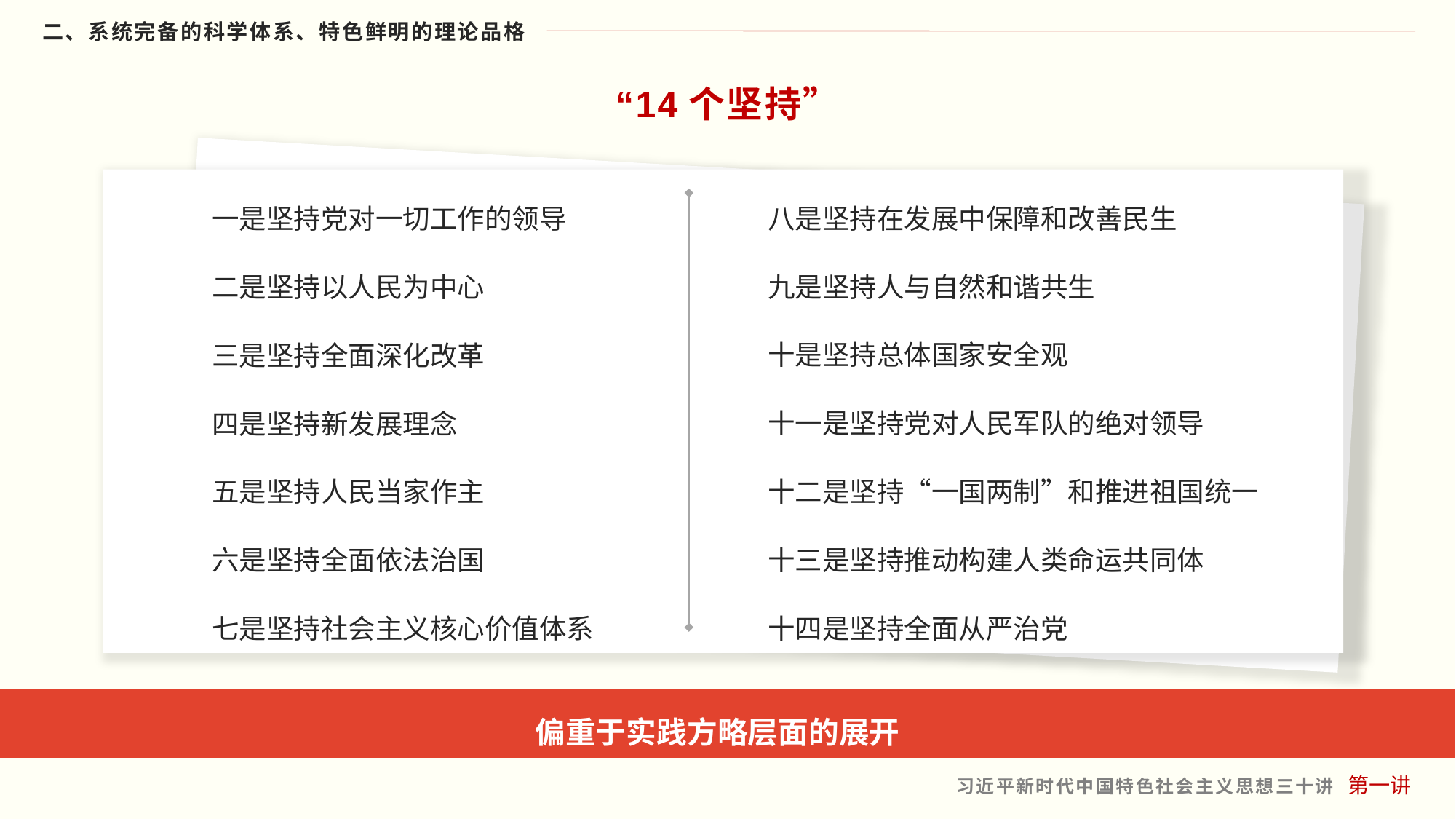

“14个坚持”
八是坚持在发展中保障和改善民生
九是坚持人与自然和谐共生
十是坚持总体国家安全观
十一是坚持党对人民军队的绝对领导
十二是坚持“一国两制”和推进祖国统一
十三是坚持推动构建人类命运共同体
十四是坚持全面从严治党
一是坚持党对一切工作的领导
二是坚持以人民为中心
三是坚持全面深化改革
四是坚持新发展理念
五是坚持人民当家作主
六是坚持全面依法治国
七是坚持社会主义核心价值体系

偏重于实践方略层面的展开